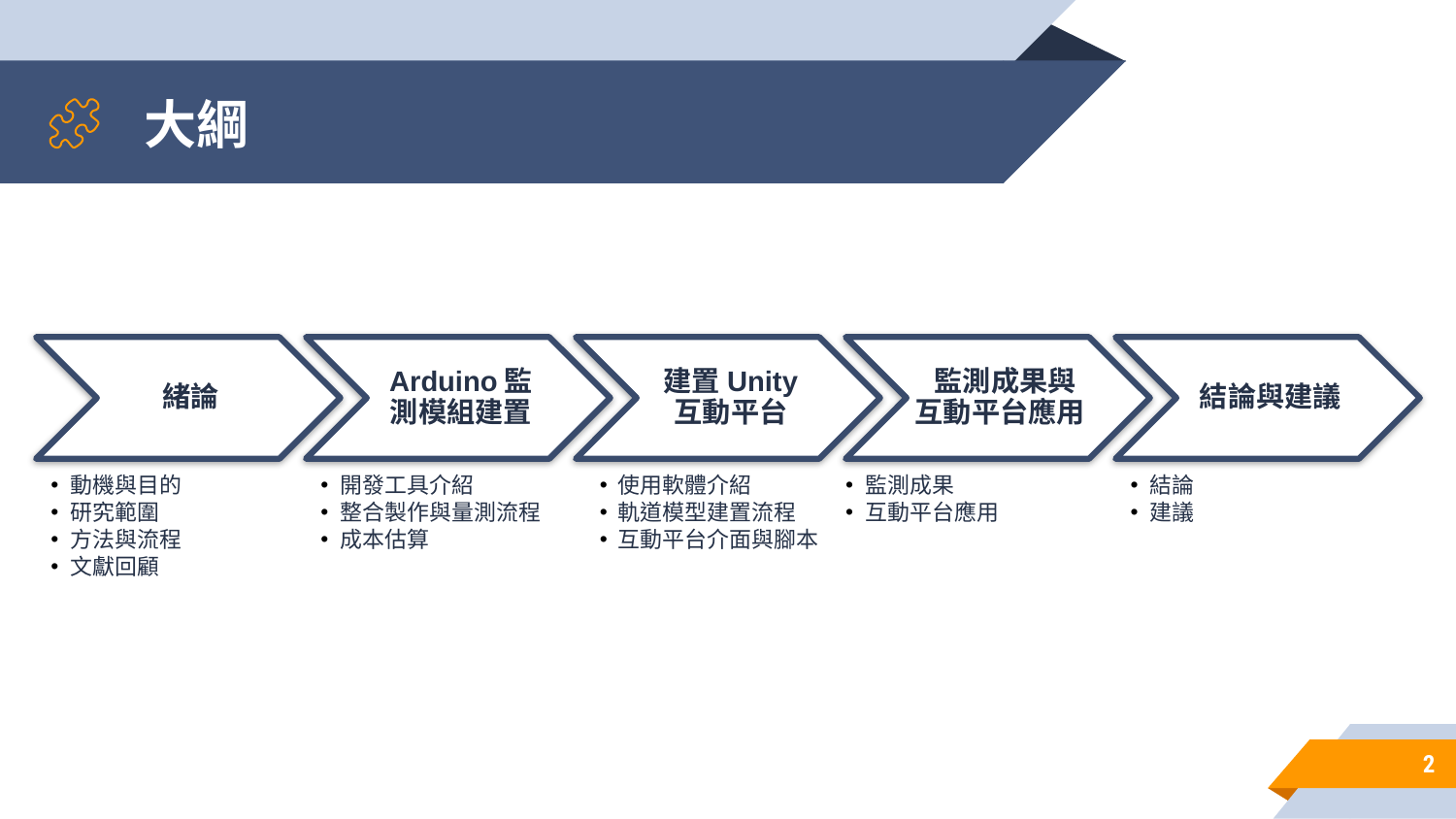

# 大綱

緒論
 動機與目的
 研究範圍
 方法與流程
 文獻回顧
Arduino監測模組建置
 開發工具介紹
 整合製作與量測流程
 成本估算
建置Unity
互動平台
 使用軟體介紹
 軌道模型建置流程
 互動平台介面與腳本
 監測成果與
互動平台應用
 監測成果
 互動平台應用
結論與建議
 結論
 建議
2